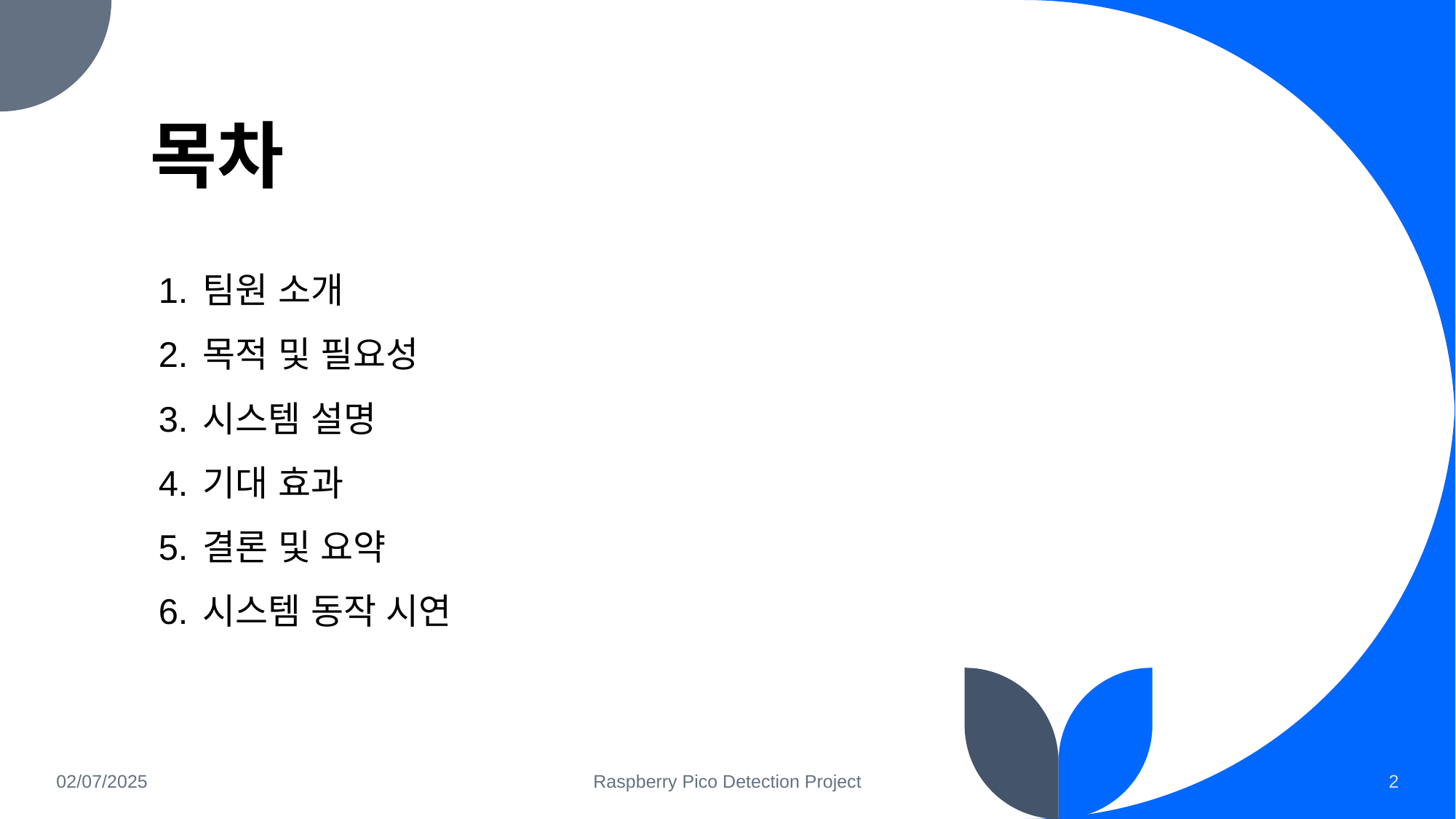

# 목차
팀원 소개
목적 및 필요성
시스템 설명
기대 효과
결론 및 요약
시스템 동작 시연

02/07/2025
Raspberry Pico Detection Project
2